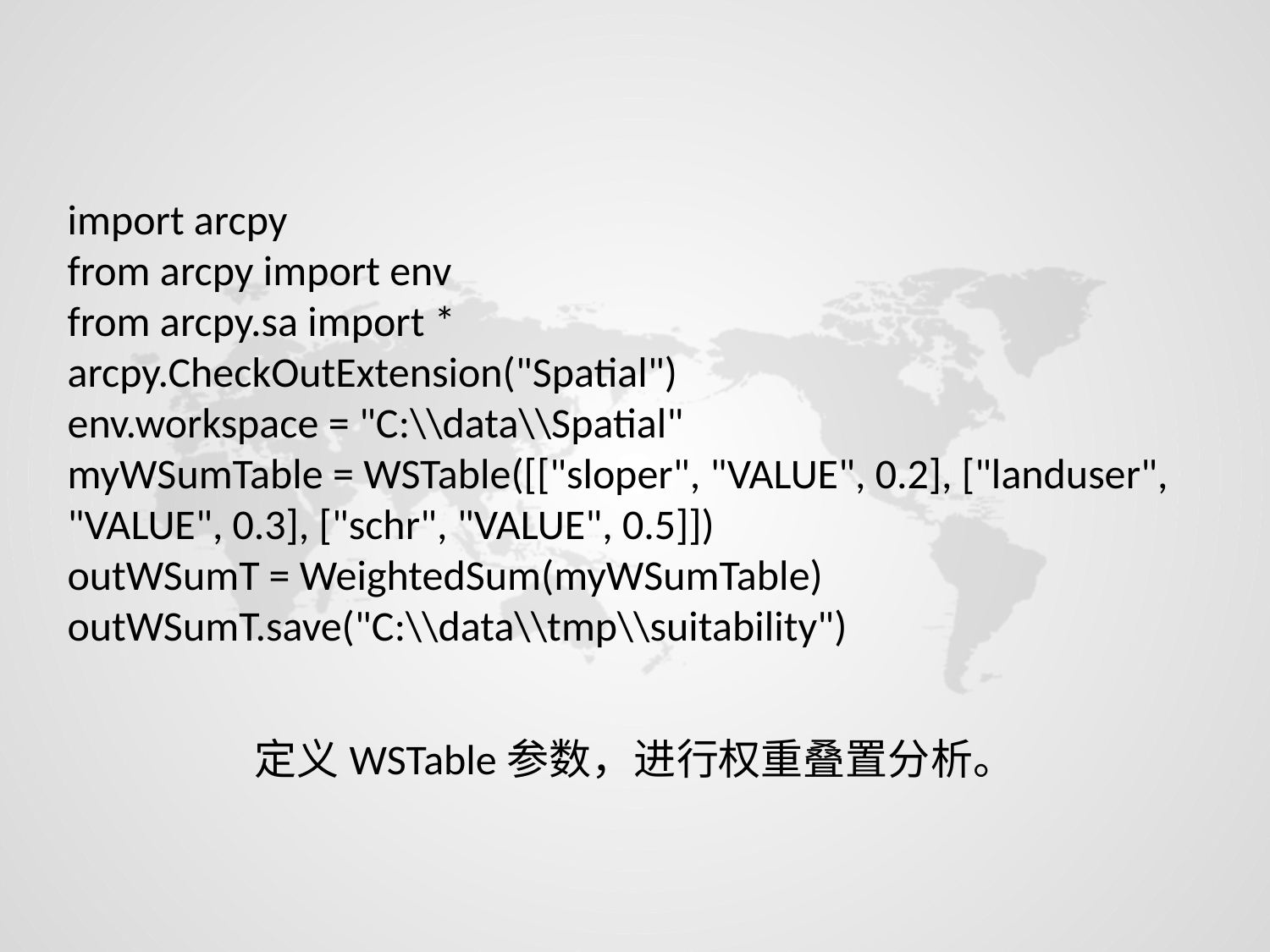

import arcpy
from arcpy import env
from arcpy.sa import *
arcpy.CheckOutExtension("Spatial")
env.workspace = "C:\\data\\Spatial"
myWSumTable = WSTable([["sloper", "VALUE", 0.2], ["landuser", "VALUE", 0.3], ["schr", "VALUE", 0.5]])
outWSumT = WeightedSum(myWSumTable)
outWSumT.save("C:\\data\\tmp\\suitability")
定义WSTable参数，进行权重叠置分析。